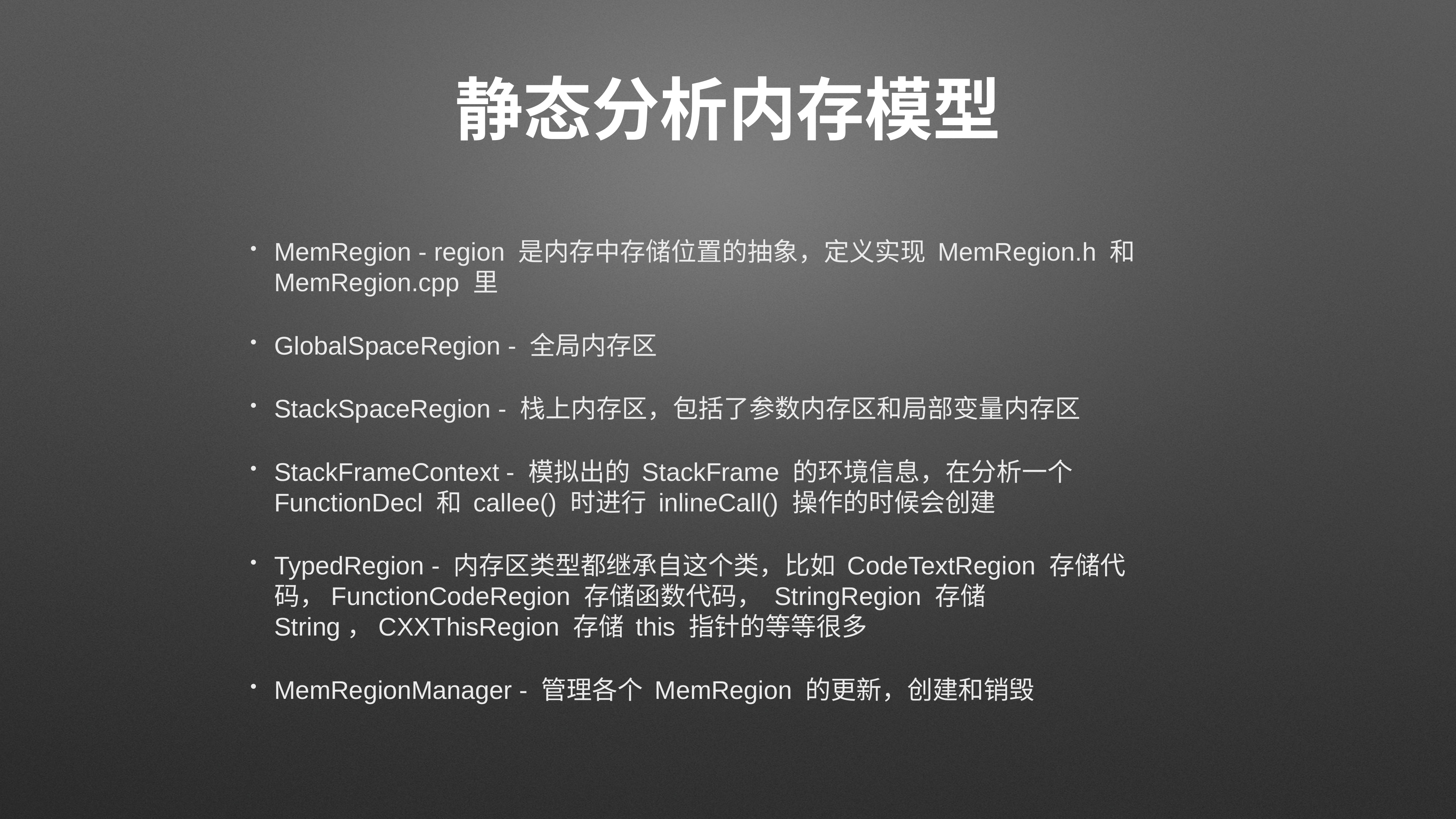

# 静态分析内存模型
MemRegion - region 是内存中存储位置的抽象，定义实现 MemRegion.h 和 MemRegion.cpp 里
GlobalSpaceRegion - 全局内存区
StackSpaceRegion - 栈上内存区，包括了参数内存区和局部变量内存区
StackFrameContext - 模拟出的 StackFrame 的环境信息，在分析一个 FunctionDecl 和 callee() 时进行 inlineCall() 操作的时候会创建
TypedRegion - 内存区类型都继承自这个类，比如 CodeTextRegion 存储代码，FunctionCodeRegion 存储函数代码， StringRegion 存储 String，CXXThisRegion 存储 this 指针的等等很多
MemRegionManager - 管理各个 MemRegion 的更新，创建和销毁